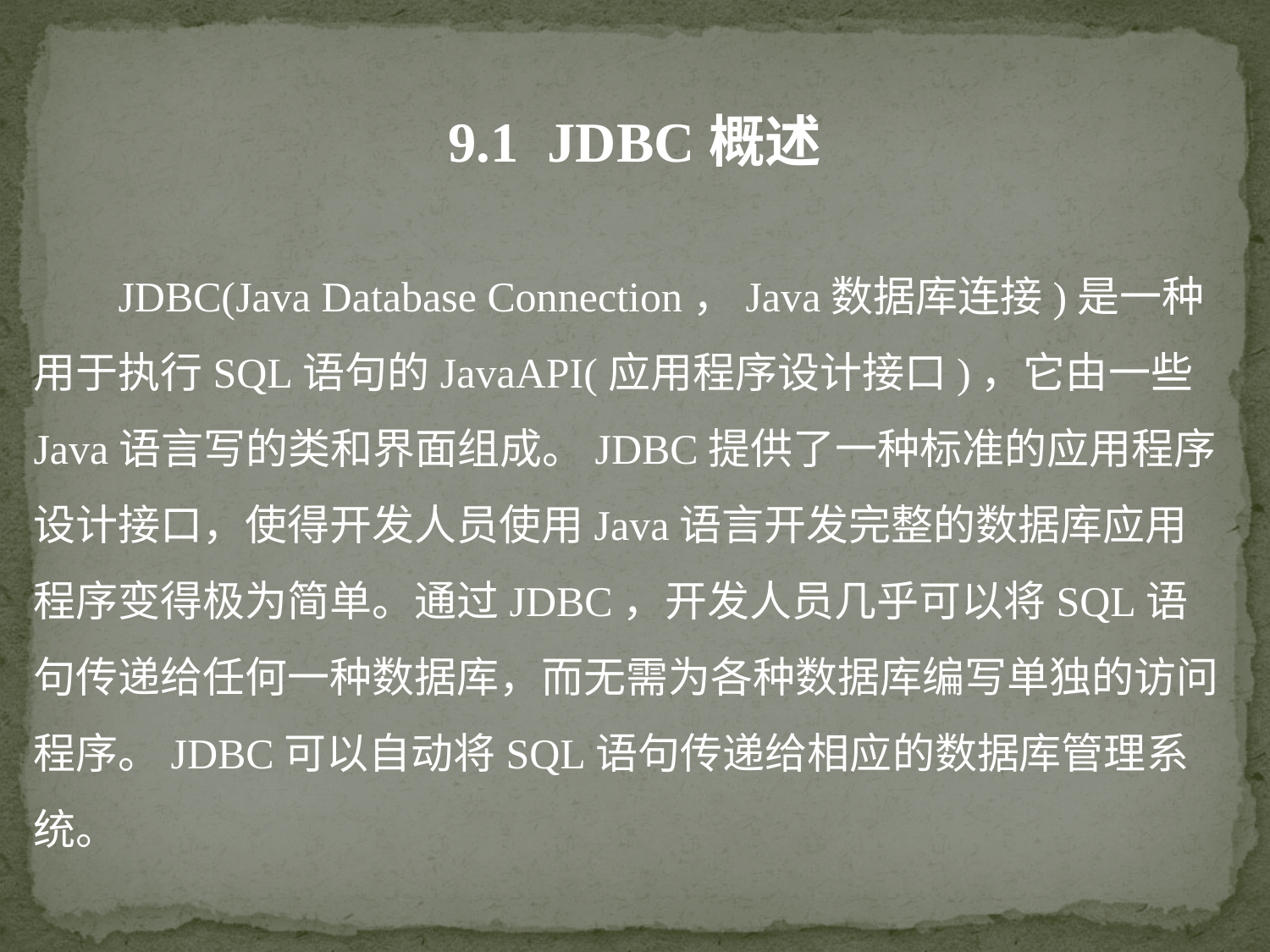

9.1  JDBC概述
        JDBC(Java Database Connection，Java数据库连接)是一种用于执行SQL语句的JavaAPI(应用程序设计接口)，它由一些Java语言写的类和界面组成。JDBC提供了一种标准的应用程序设计接口，使得开发人员使用Java语言开发完整的数据库应用程序变得极为简单。通过JDBC，开发人员几乎可以将SQL语句传递给任何一种数据库，而无需为各种数据库编写单独的访问程序。JDBC可以自动将SQL语句传递给相应的数据库管理系统。